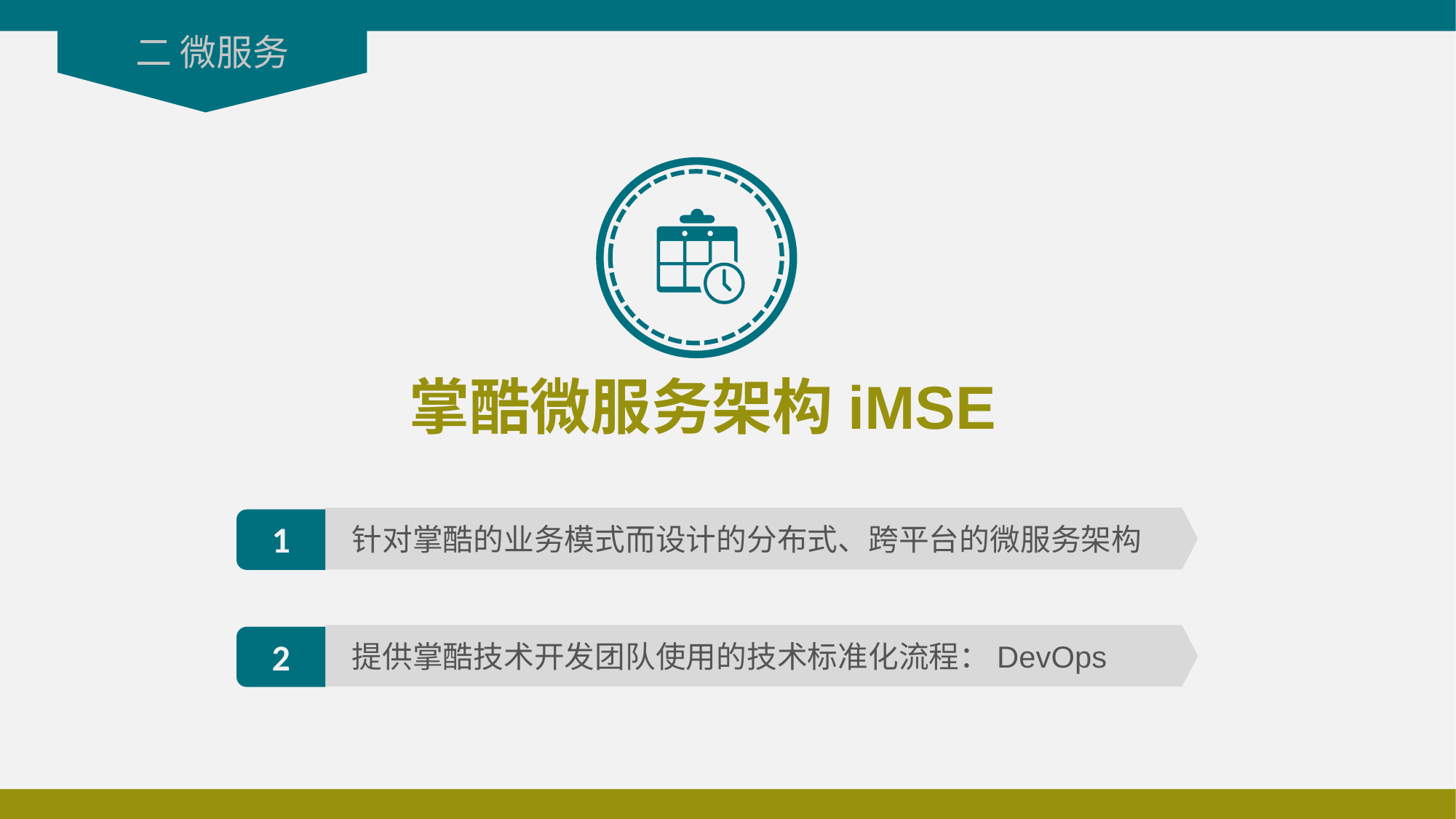

二 微服务

掌酷微服务架构iMSE

针对掌酷的业务模式而设计的分布式、跨平台的微服务架构
1

提供掌酷技术开发团队使用的技术标准化流程：DevOps
2